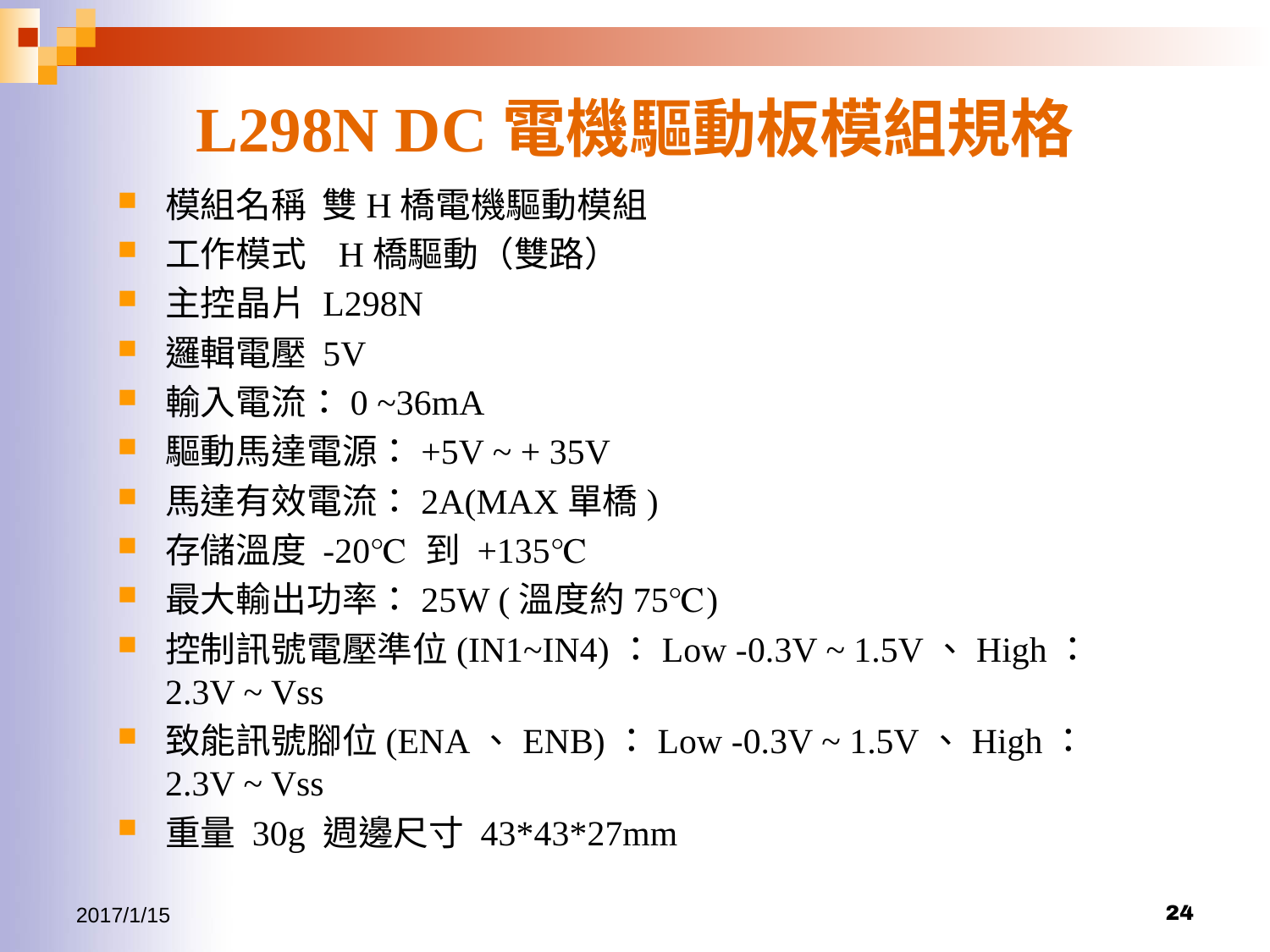

# L298N DC電機驅動板模組規格
模組名稱  雙H橋電機驅動模組
工作模式   H橋驅動（雙路）
主控晶片 L298N
邏輯電壓 5V
輸入電流：0 ~36mA
驅動馬達電源：+5V ~ + 35V
馬達有效電流：2A(MAX單橋)
存儲溫度 -20℃ 到 +135℃
最大輸出功率：25W (溫度約75℃)
控制訊號電壓準位(IN1~IN4)：Low -0.3V ~ 1.5V、High：2.3V ~ Vss
致能訊號腳位(ENA、ENB)：Low -0.3V ~ 1.5V、High：2.3V ~ Vss
重量 30g 週邊尺寸 43*43*27mm
2017/1/15
24